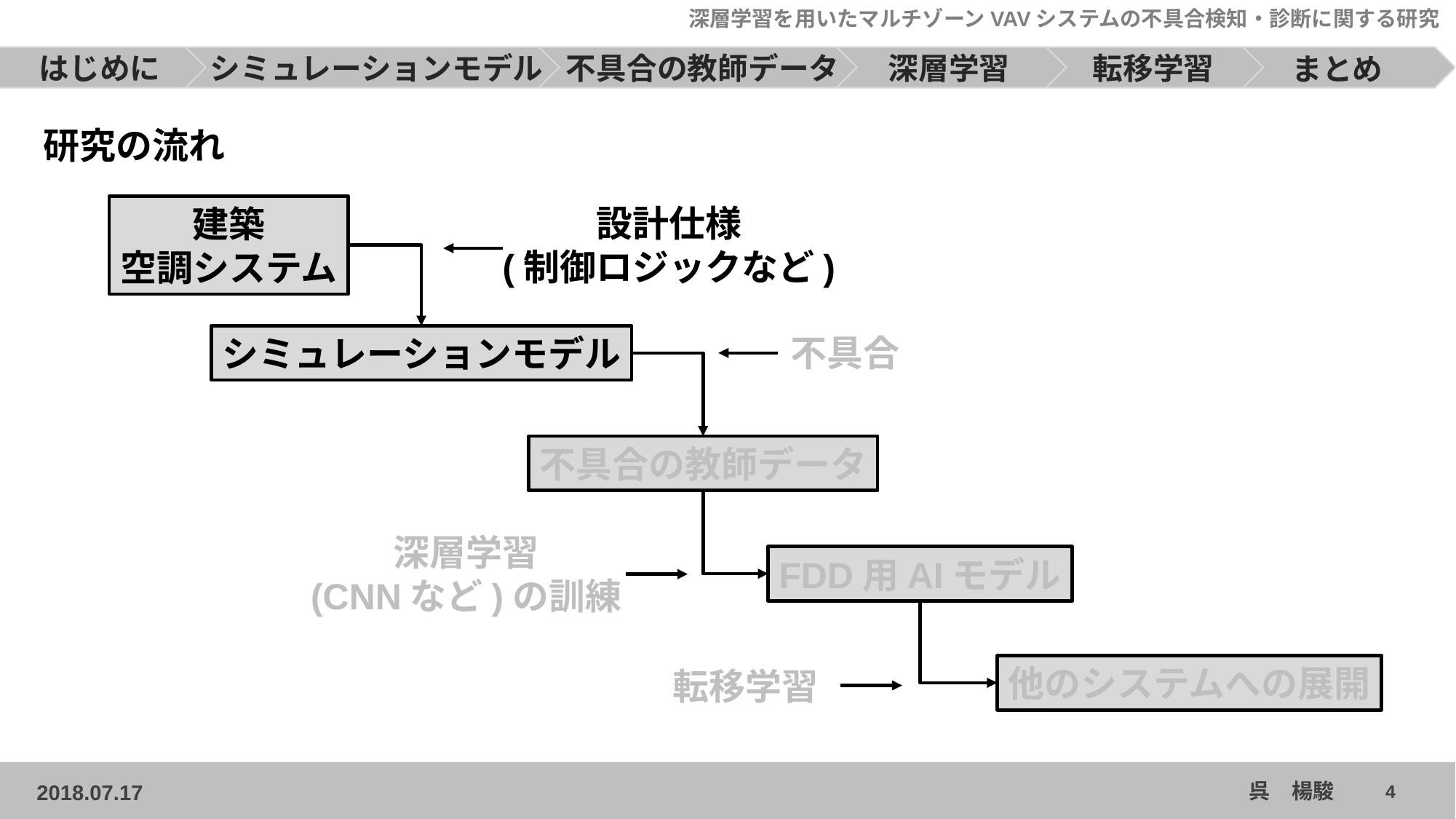

研究の流れ
設計仕様
(制御ロジックなど)
建築
空調システム
不具合
シミュレーションモデル
不具合の教師データ
深層学習
(CNNなど)の訓練
FDD用AIモデル
他のシステムへの展開
転移学習